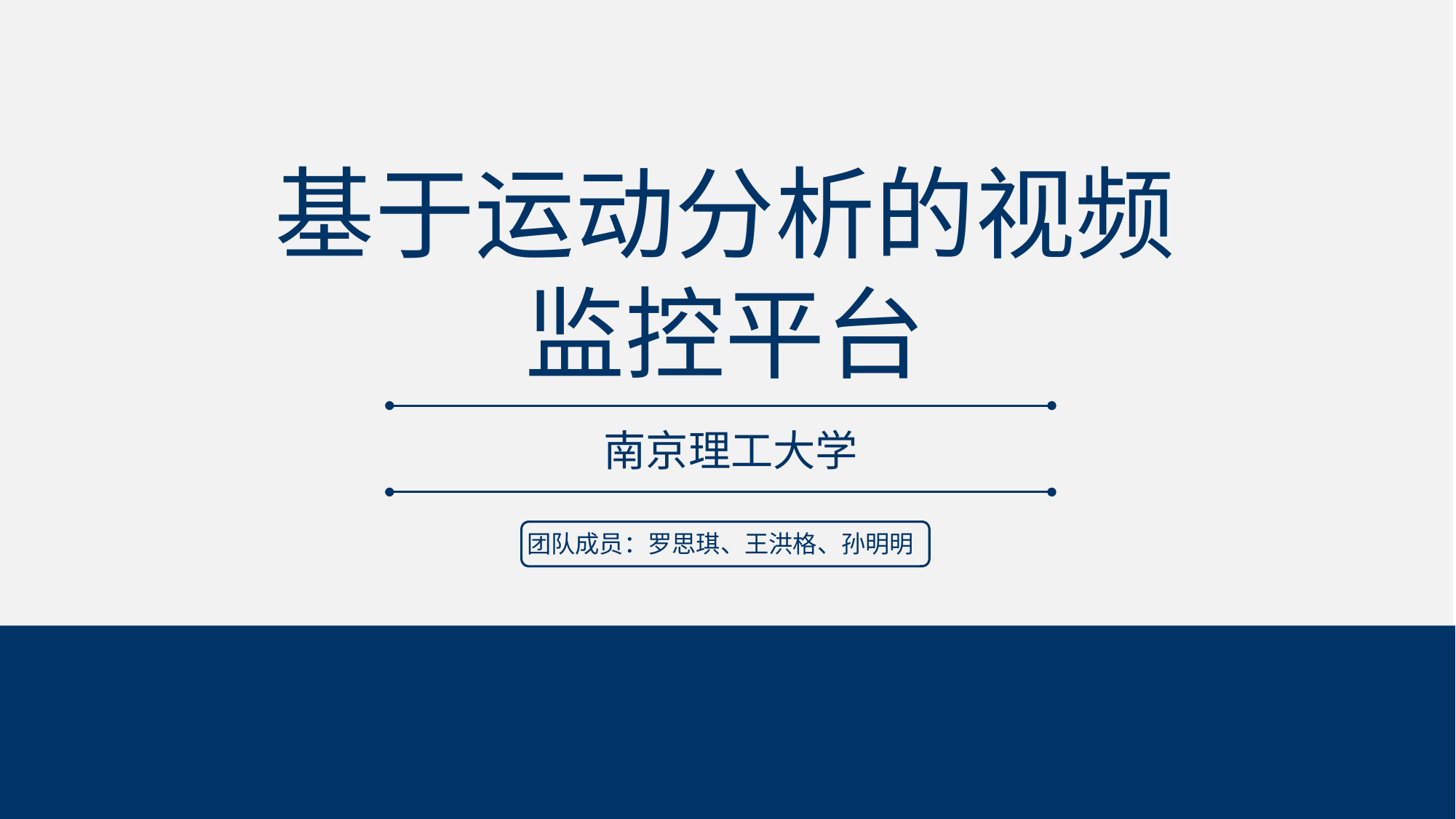

基于运动分析的视频监控平台

南京理工大学

团队成员：罗思琪、王洪格、孙明明